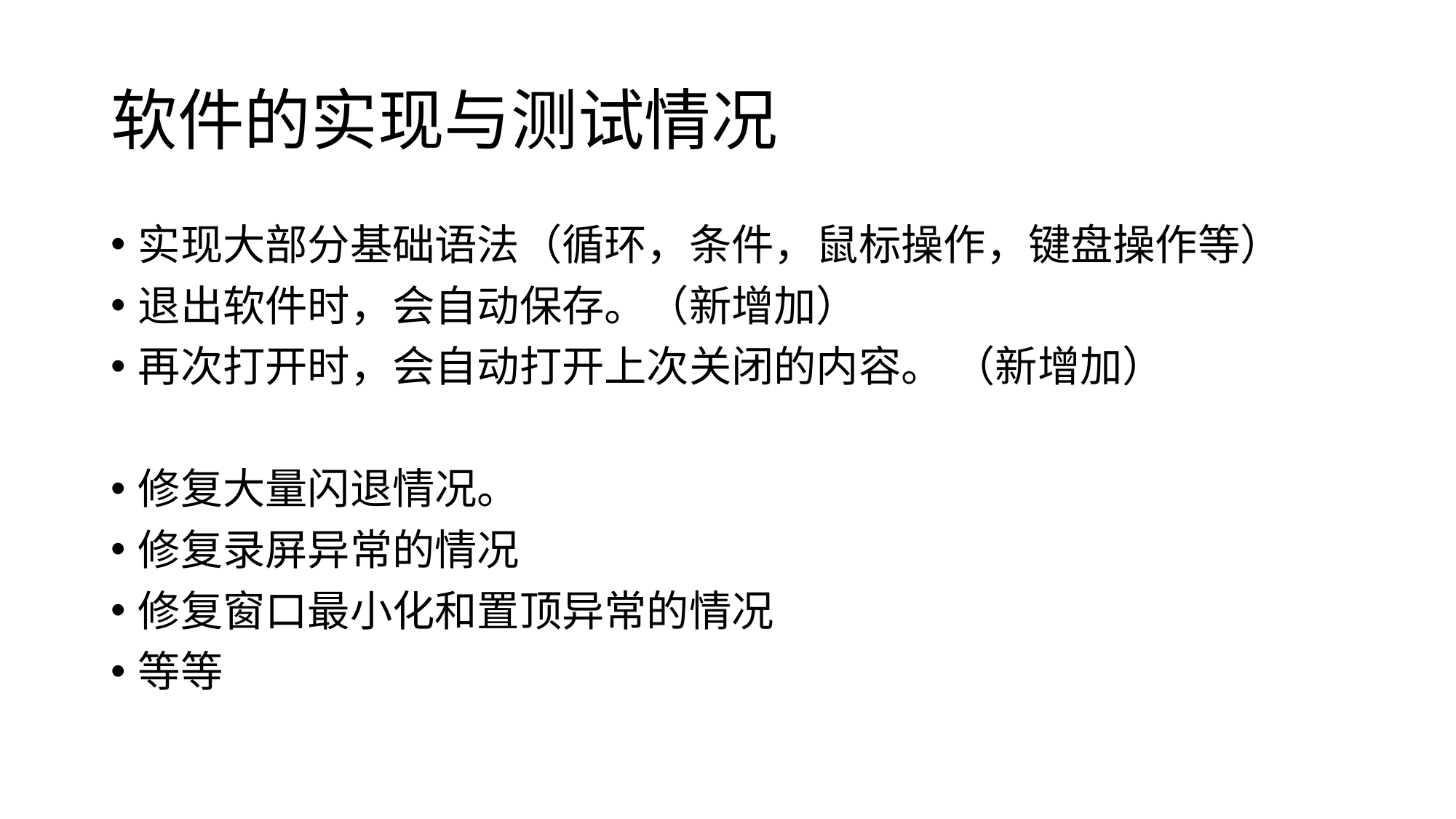

# 软件的实现与测试情况
实现大部分基础语法（循环，条件，鼠标操作，键盘操作等）
退出软件时，会自动保存。（新增加）
再次打开时，会自动打开上次关闭的内容。 （新增加）

修复大量闪退情况。
修复录屏异常的情况
修复窗口最小化和置顶异常的情况
等等